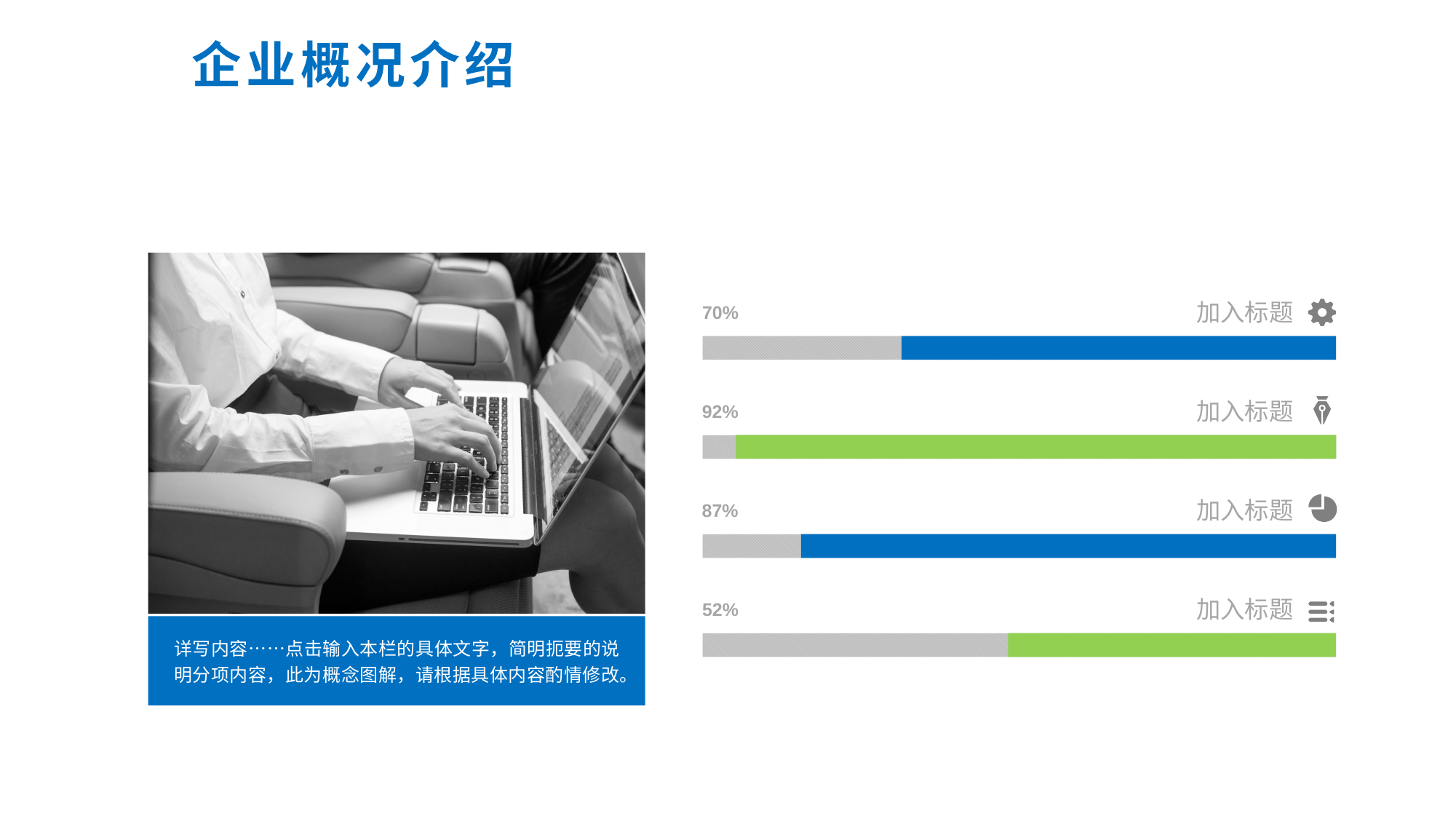

企业概况介绍

详写内容……点击输入本栏的具体文字，简明扼要的说明分项内容，此为概念图解，请根据具体内容酌情修改。
加入标题
70%

加入标题
92%

加入标题
87%

加入标题
52%